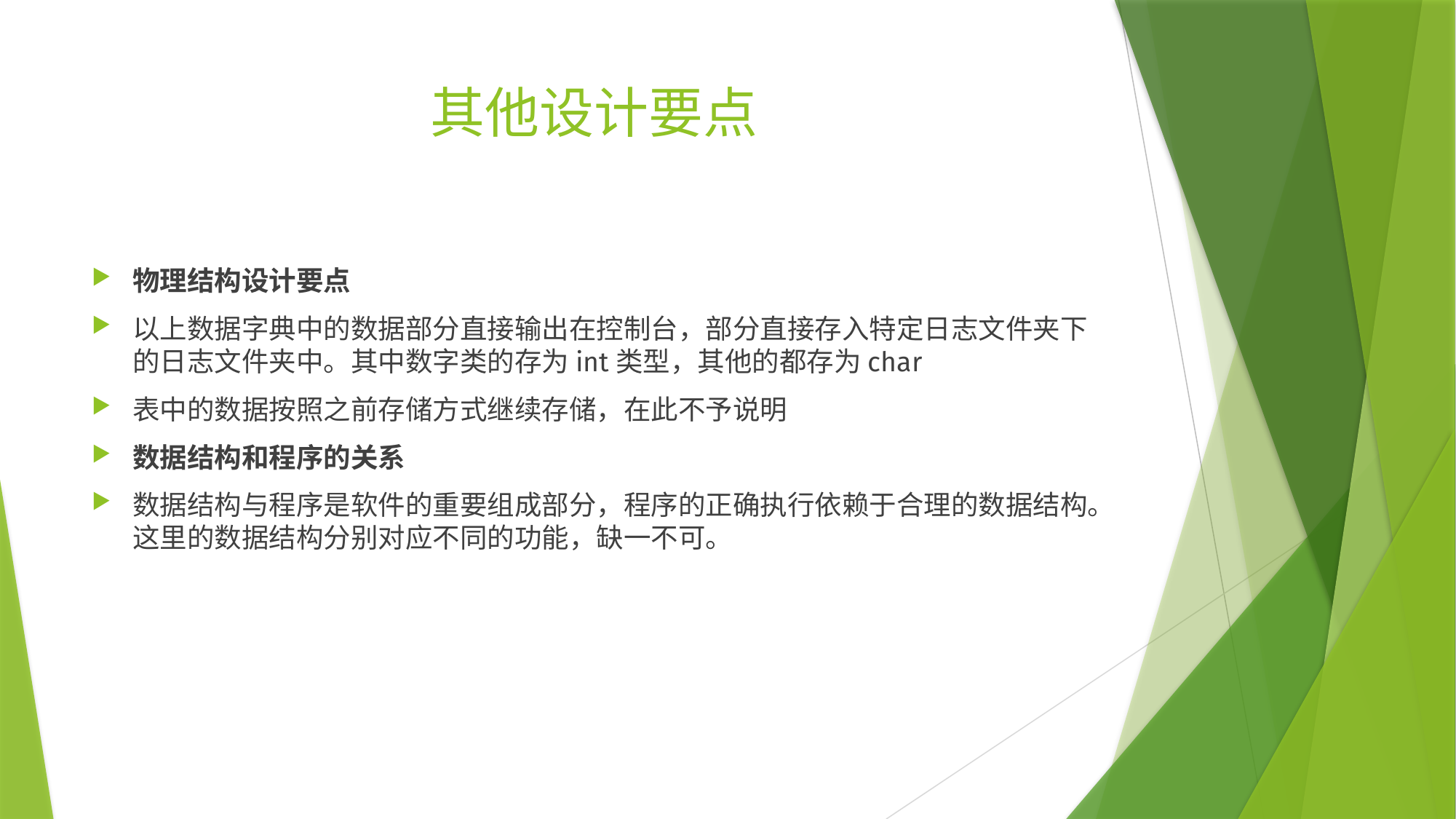

# 其他设计要点
物理结构设计要点
以上数据字典中的数据部分直接输出在控制台，部分直接存入特定日志文件夹下的日志文件夹中。其中数字类的存为int类型，其他的都存为char
表中的数据按照之前存储方式继续存储，在此不予说明
数据结构和程序的关系
数据结构与程序是软件的重要组成部分，程序的正确执行依赖于合理的数据结构。这里的数据结构分别对应不同的功能，缺一不可。